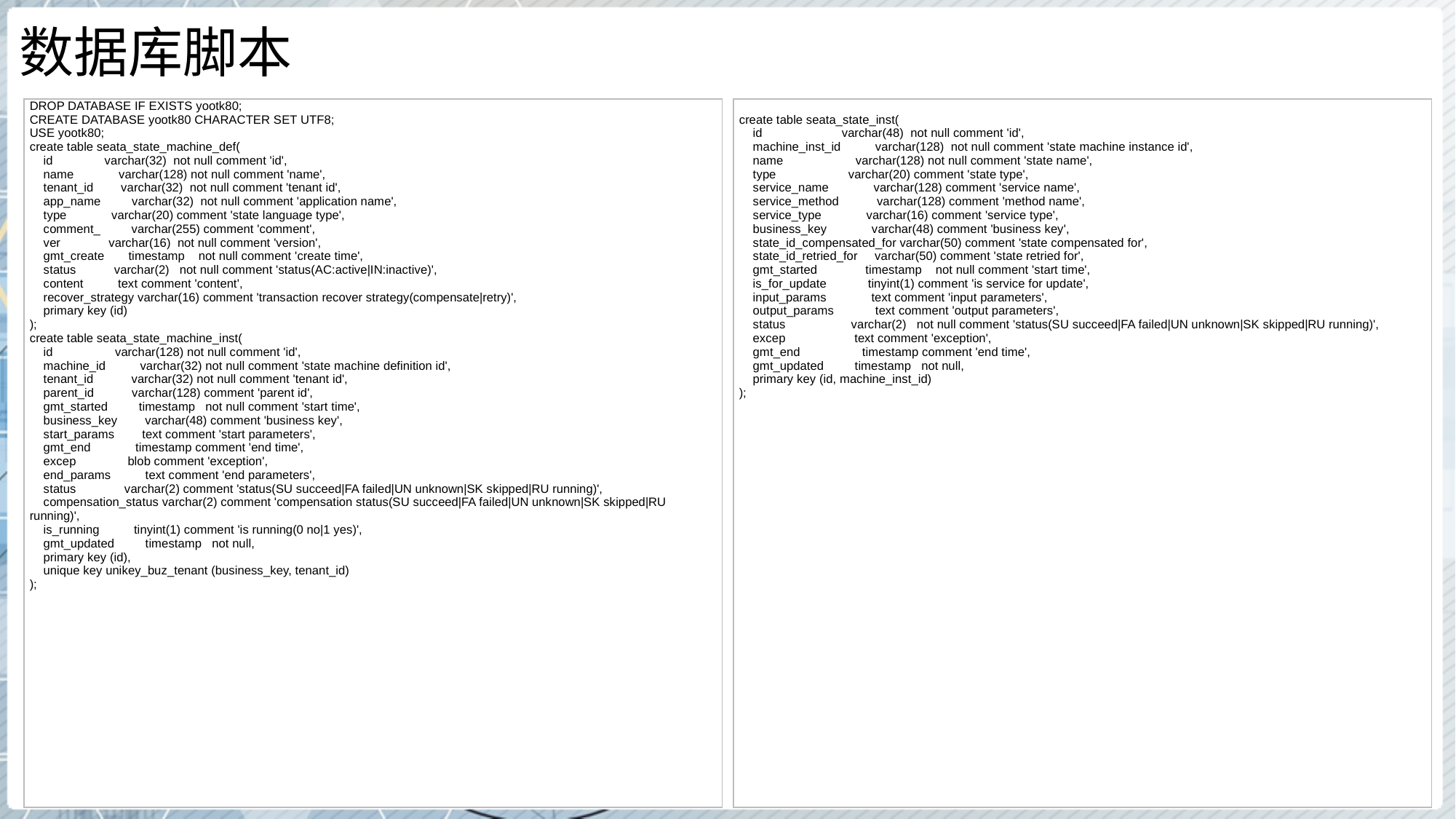

# 数据库脚本
| DROP DATABASE IF EXISTS yootk80; CREATE DATABASE yootk80 CHARACTER SET UTF8; USE yootk80; create table seata\_state\_machine\_def( id varchar(32) not null comment 'id', name varchar(128) not null comment 'name', tenant\_id varchar(32) not null comment 'tenant id', app\_name varchar(32) not null comment 'application name', type varchar(20) comment 'state language type', comment\_ varchar(255) comment 'comment', ver varchar(16) not null comment 'version', gmt\_create timestamp not null comment 'create time', status varchar(2) not null comment 'status(AC:active|IN:inactive)', content text comment 'content', recover\_strategy varchar(16) comment 'transaction recover strategy(compensate|retry)', primary key (id) ); create table seata\_state\_machine\_inst( id varchar(128) not null comment 'id', machine\_id varchar(32) not null comment 'state machine definition id', tenant\_id varchar(32) not null comment 'tenant id', parent\_id varchar(128) comment 'parent id', gmt\_started timestamp not null comment 'start time', business\_key varchar(48) comment 'business key', start\_params text comment 'start parameters', gmt\_end timestamp comment 'end time', excep blob comment 'exception', end\_params text comment 'end parameters', status varchar(2) comment 'status(SU succeed|FA failed|UN unknown|SK skipped|RU running)', compensation\_status varchar(2) comment 'compensation status(SU succeed|FA failed|UN unknown|SK skipped|RU running)', is\_running tinyint(1) comment 'is running(0 no|1 yes)', gmt\_updated timestamp not null, primary key (id), unique key unikey\_buz\_tenant (business\_key, tenant\_id) ); |
| --- |
| create table seata\_state\_inst( id varchar(48) not null comment 'id', machine\_inst\_id varchar(128) not null comment 'state machine instance id', name varchar(128) not null comment 'state name', type varchar(20) comment 'state type', service\_name varchar(128) comment 'service name', service\_method varchar(128) comment 'method name', service\_type varchar(16) comment 'service type', business\_key varchar(48) comment 'business key', state\_id\_compensated\_for varchar(50) comment 'state compensated for', state\_id\_retried\_for varchar(50) comment 'state retried for', gmt\_started timestamp not null comment 'start time', is\_for\_update tinyint(1) comment 'is service for update', input\_params text comment 'input parameters', output\_params text comment 'output parameters', status varchar(2) not null comment 'status(SU succeed|FA failed|UN unknown|SK skipped|RU running)', excep text comment 'exception', gmt\_end timestamp comment 'end time', gmt\_updated timestamp not null, primary key (id, machine\_inst\_id) ); |
| --- |